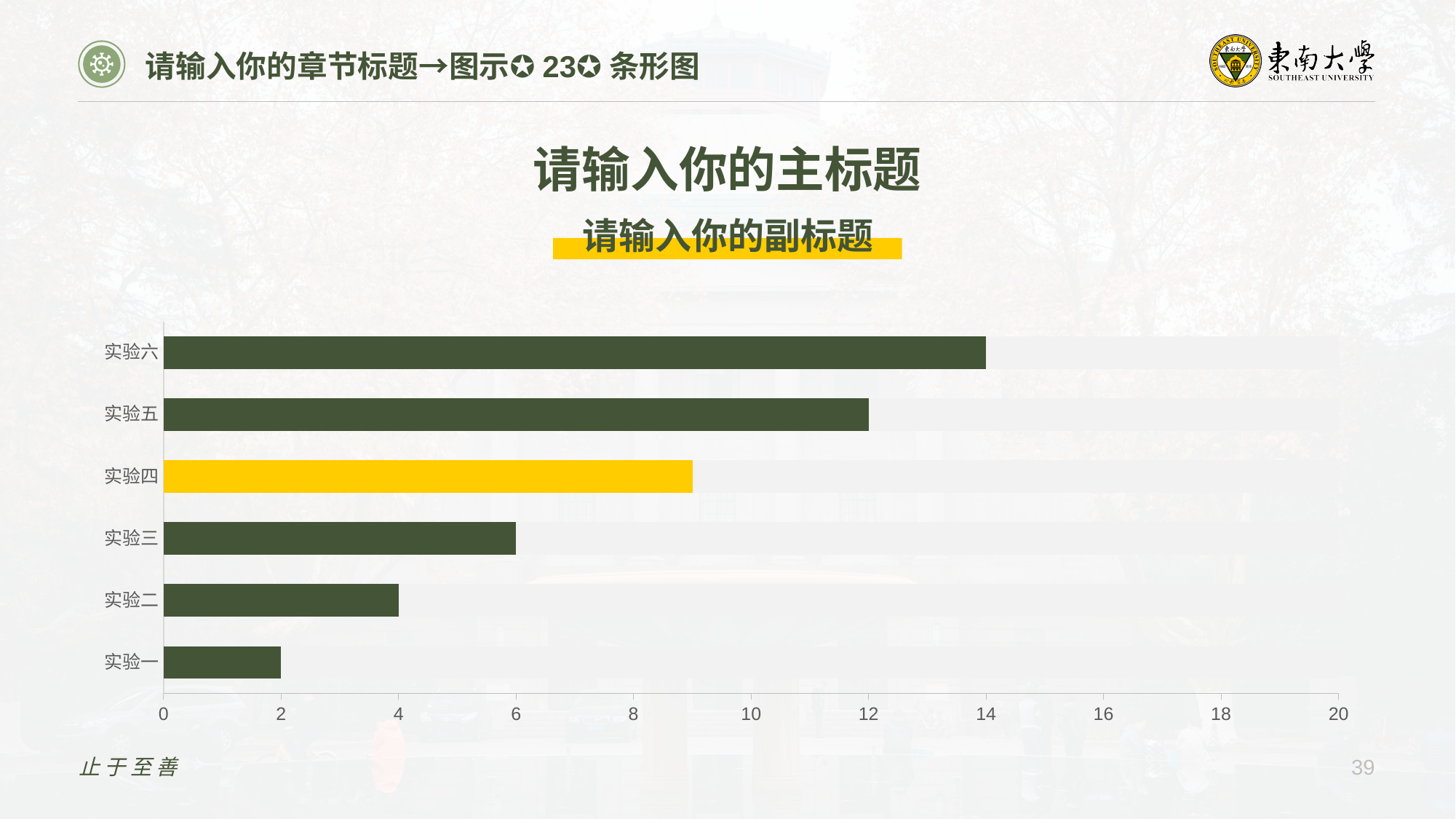

请输入你的章节标题→图示✪23✪条形图
请输入你的主标题
请输入你的副标题

### Chart

| Category | 分母 | 分子 |
|---|---|---|
| 实验一 | 20.0 | 2.0 |
| 实验二 | 20.0 | 4.0 |
| 实验三 | 20.0 | 6.0 |
| 实验四 | 20.0 | 9.0 |
| 实验五 | 20.0 | 12.0 |
| 实验六 | 20.0 | 14.0 |
止于至善
39